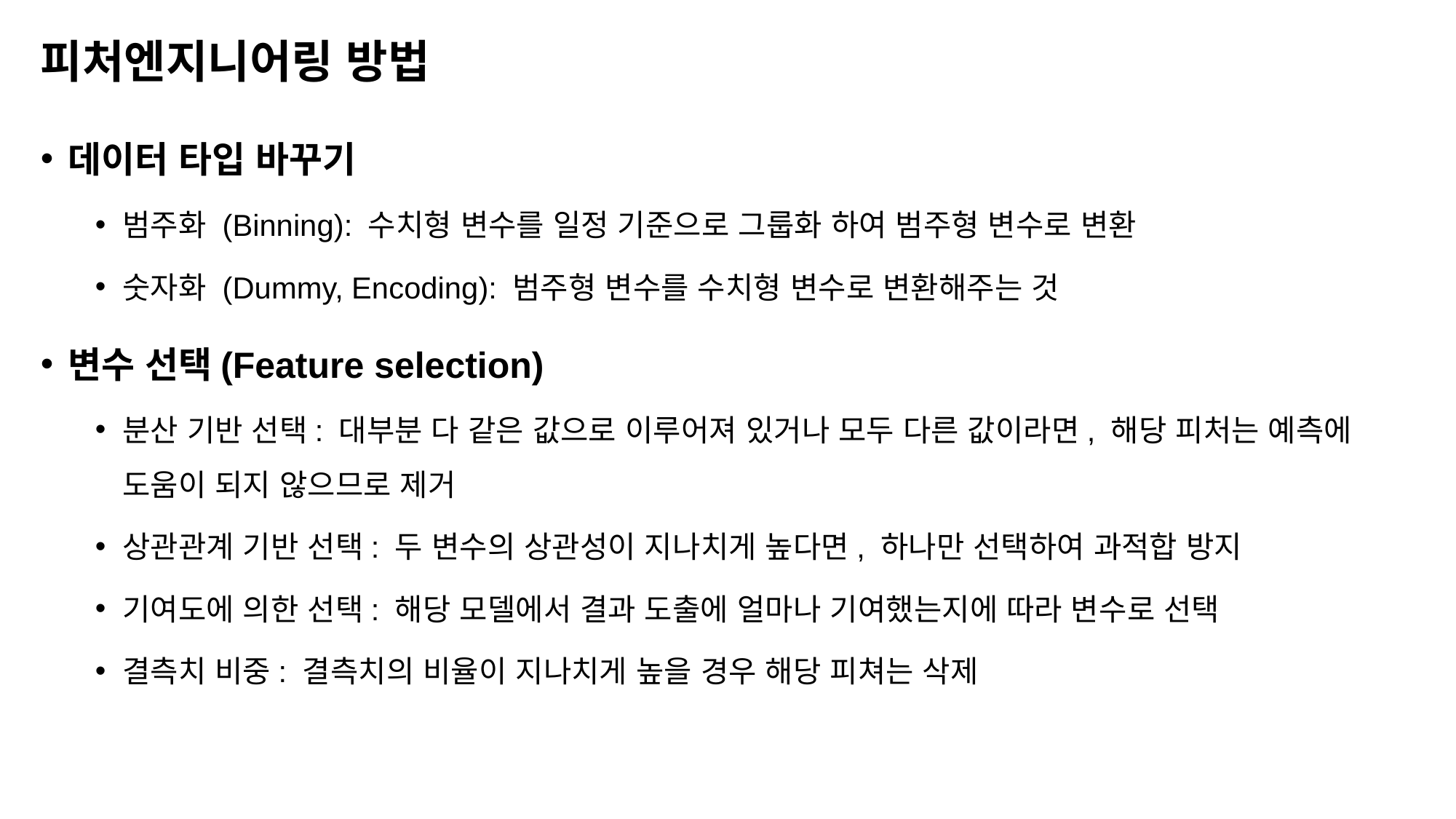

# 피처엔지니어링 방법
데이터 타입 바꾸기
범주화 (Binning): 수치형 변수를 일정 기준으로 그룹화 하여 범주형 변수로 변환
숫자화 (Dummy, Encoding): 범주형 변수를 수치형 변수로 변환해주는 것
변수 선택(Feature selection)
분산 기반 선택: 대부분 다 같은 값으로 이루어져 있거나 모두 다른 값이라면, 해당 피처는 예측에 도움이 되지 않으므로 제거
상관관계 기반 선택: 두 변수의 상관성이 지나치게 높다면, 하나만 선택하여 과적합 방지
기여도에 의한 선택: 해당 모델에서 결과 도출에 얼마나 기여했는지에 따라 변수로 선택
결측치 비중: 결측치의 비율이 지나치게 높을 경우 해당 피쳐는 삭제